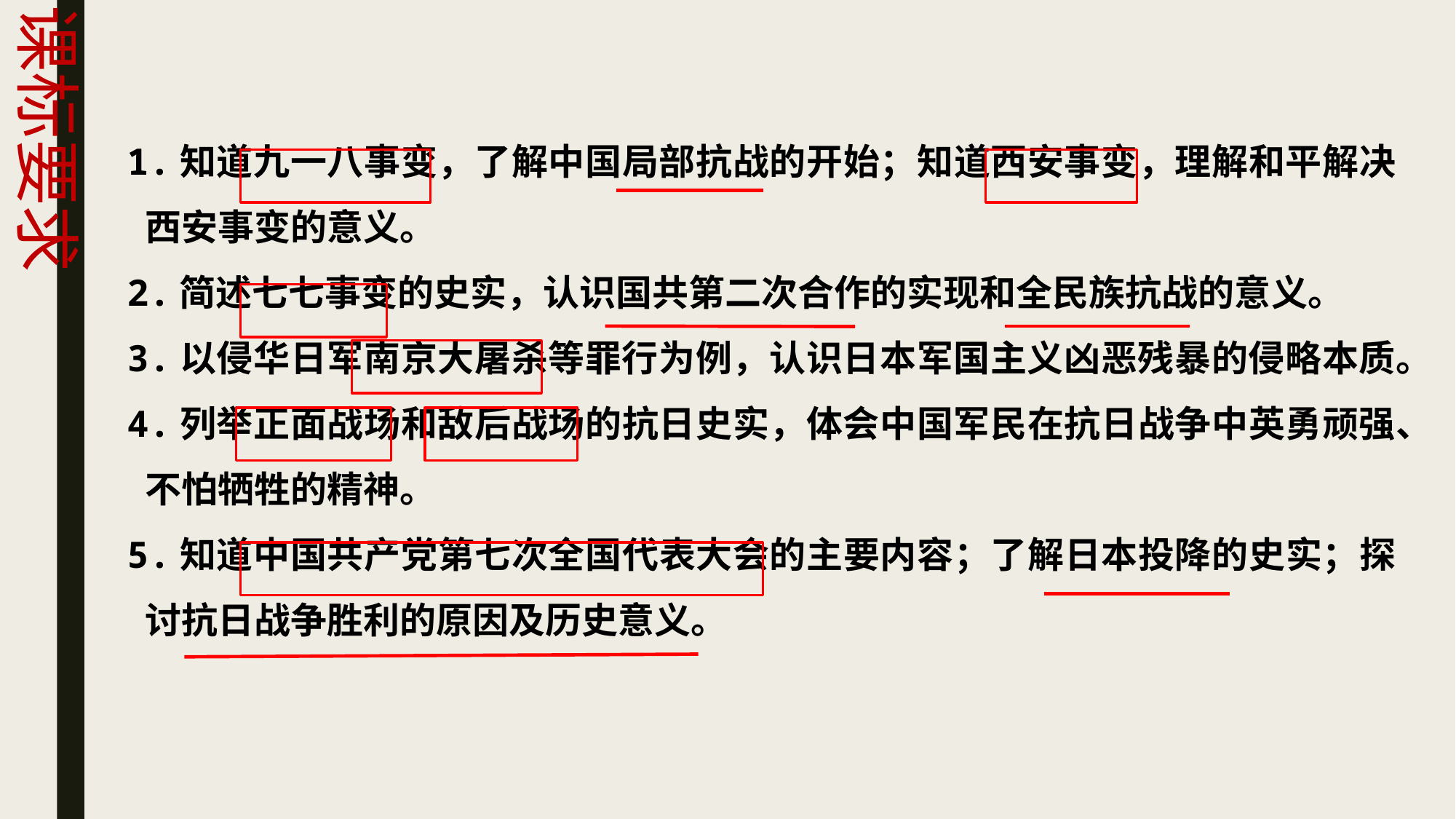

课标要求

1.知道九一八事变，了解中国局部抗战的开始；知道西安事变，理解和平解决西安事变的意义。
2.简述七七事变的史实，认识国共第二次合作的实现和全民族抗战的意义。
3.以侵华日军南京大屠杀等罪行为例，认识日本军国主义凶恶残暴的侵略本质。
4.列举正面战场和敌后战场的抗日史实，体会中国军民在抗日战争中英勇顽强、不怕牺牲的精神。
5.知道中国共产党第七次全国代表大会的主要内容；了解日本投降的史实；探讨抗日战争胜利的原因及历史意义。